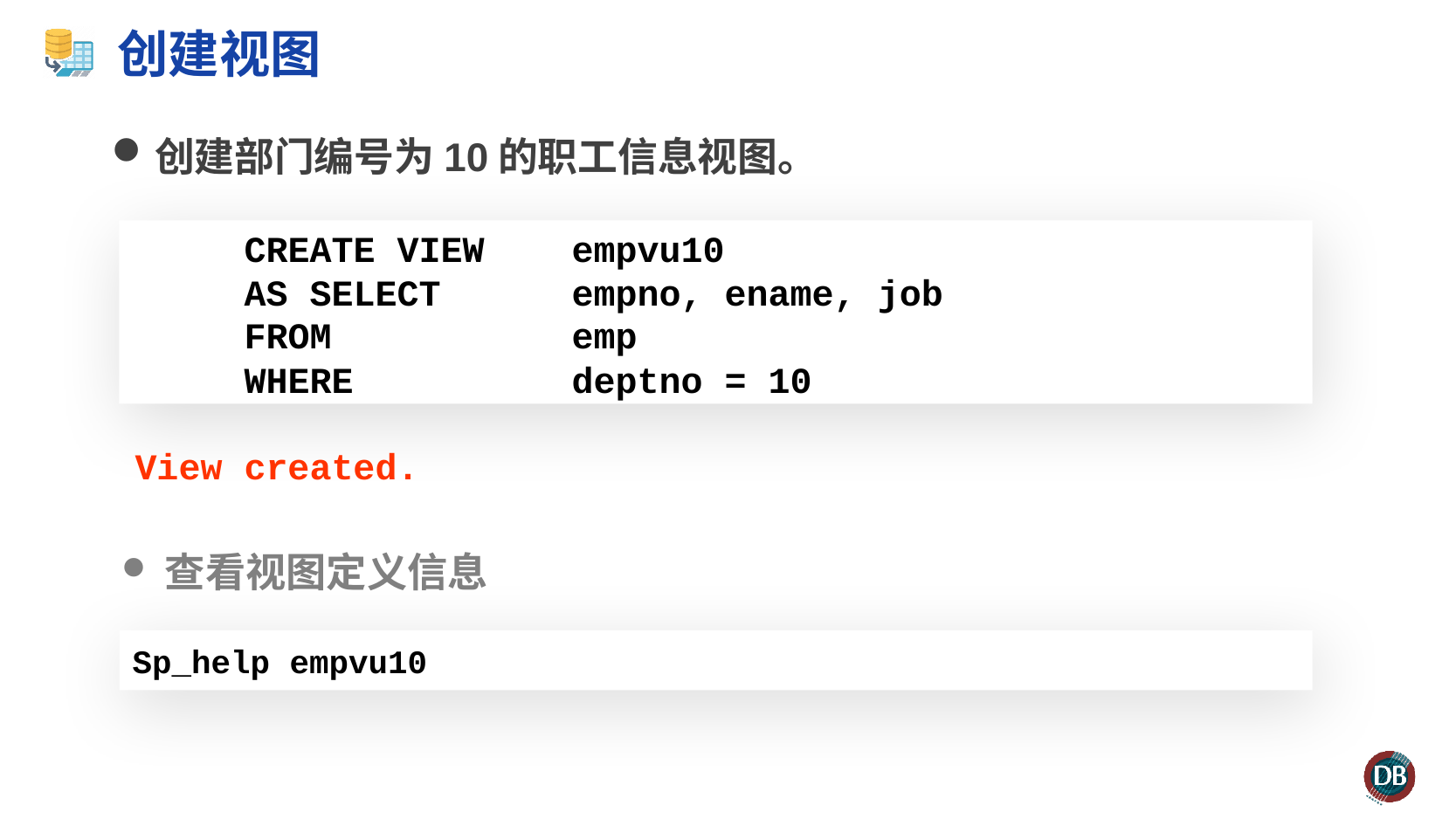

# 创建视图
创建部门编号为10的职工信息视图。

     CREATE VIEW 	empvu10
     AS SELECT	empno, ename, job
     FROM			emp
     WHERE			deptno = 10

View created.
查看视图定义信息
Sp_help empvu10